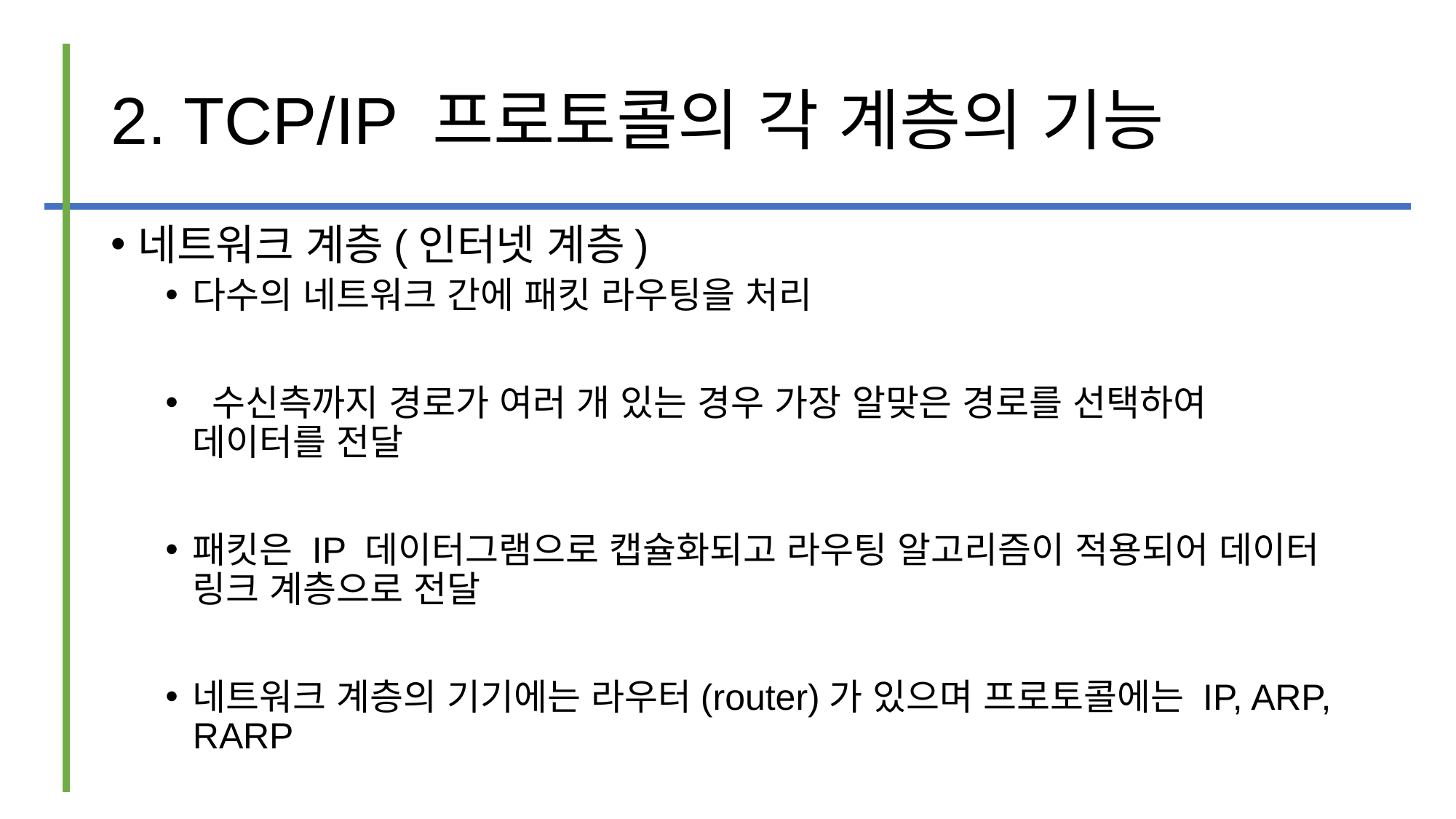

# 2. TCP/IP 프로토콜의 각 계층의 기능
네트워크 계층(인터넷 계층)
다수의 네트워크 간에 패킷 라우팅을 처리

 수신측까지 경로가 여러 개 있는 경우 가장 알맞은 경로를 선택하여 데이터를 전달

패킷은 IP 데이터그램으로 캡슐화되고 라우팅 알고리즘이 적용되어 데이터 링크 계층으로 전달

네트워크 계층의 기기에는 라우터(router)가 있으며 프로토콜에는 IP, ARP, RARP